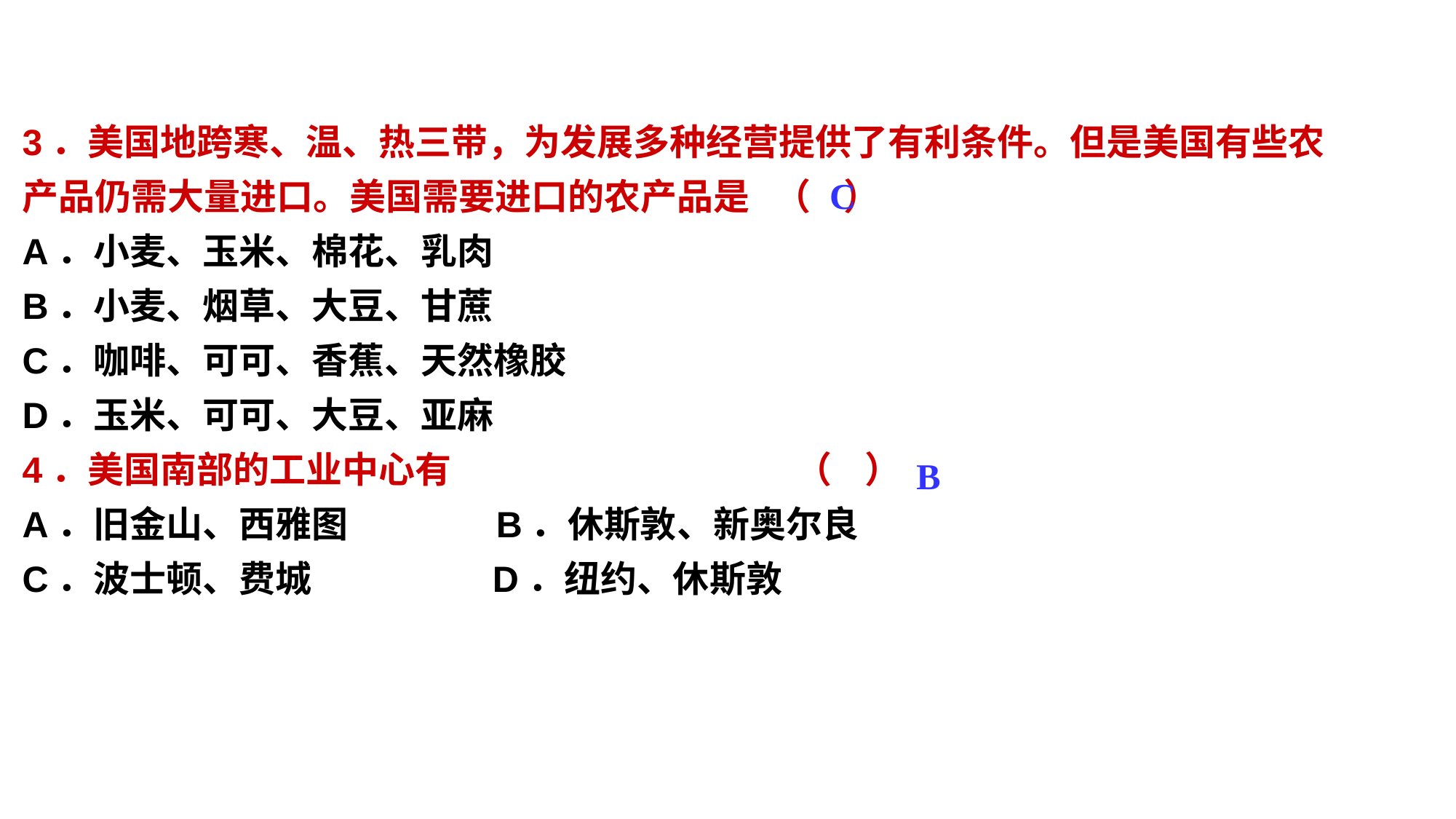

3．美国地跨寒、温、热三带，为发展多种经营提供了有利条件。但是美国有些农产品仍需大量进口。美国需要进口的农产品是   （    ）
A．小麦、玉米、棉花、乳肉
B．小麦、烟草、大豆、甘蔗
C．咖啡、可可、香蕉、天然橡胶
D．玉米、可可、大豆、亚麻
4．美国南部的工业中心有                                          （    ）
A．旧金山、西雅图                 B．休斯敦、新奥尔良
C．波士顿、费城                     D．纽约、休斯敦
C
B